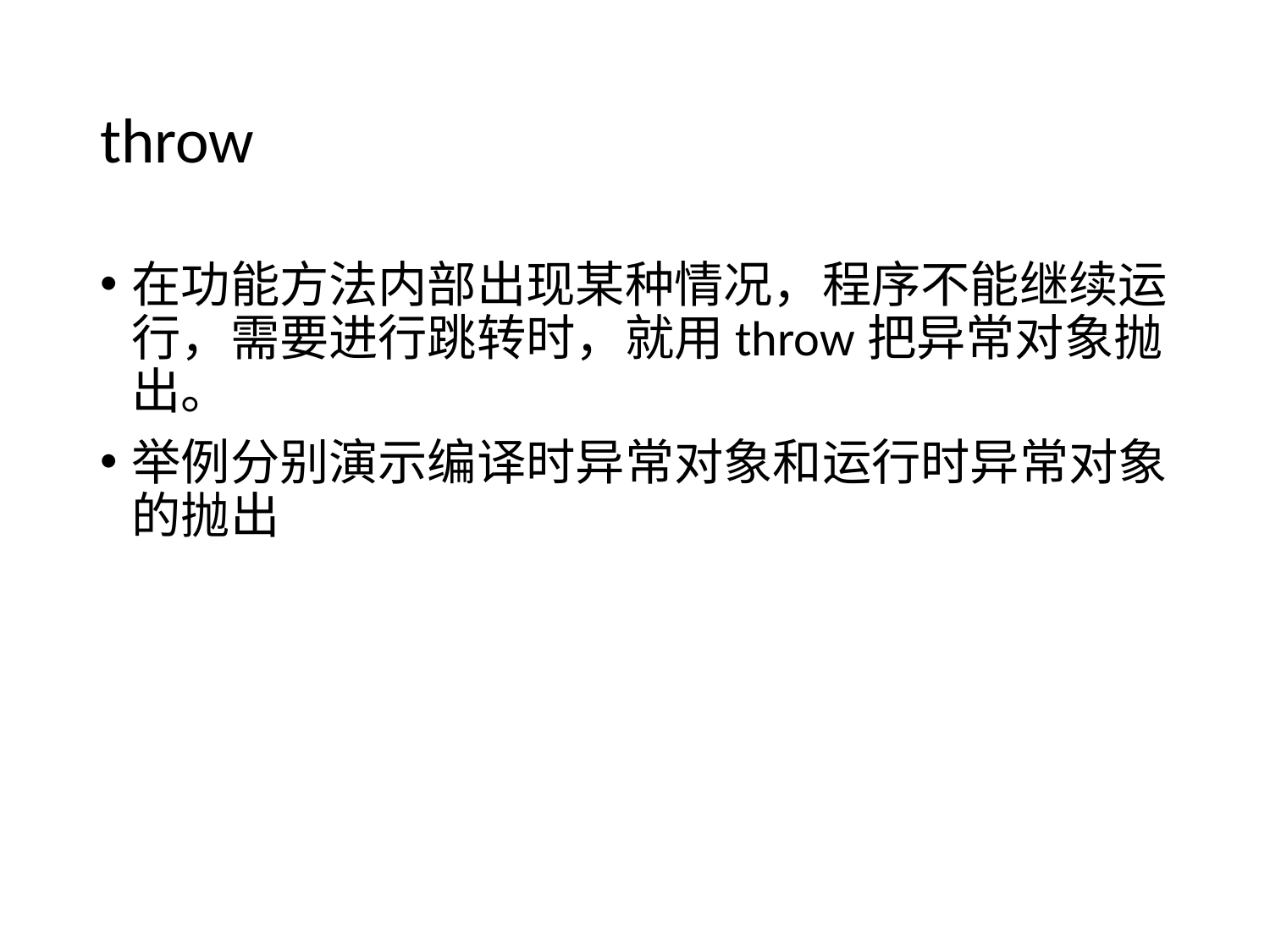

# throw
在功能方法内部出现某种情况，程序不能继续运行，需要进行跳转时，就用throw把异常对象抛出。
举例分别演示编译时异常对象和运行时异常对象的抛出